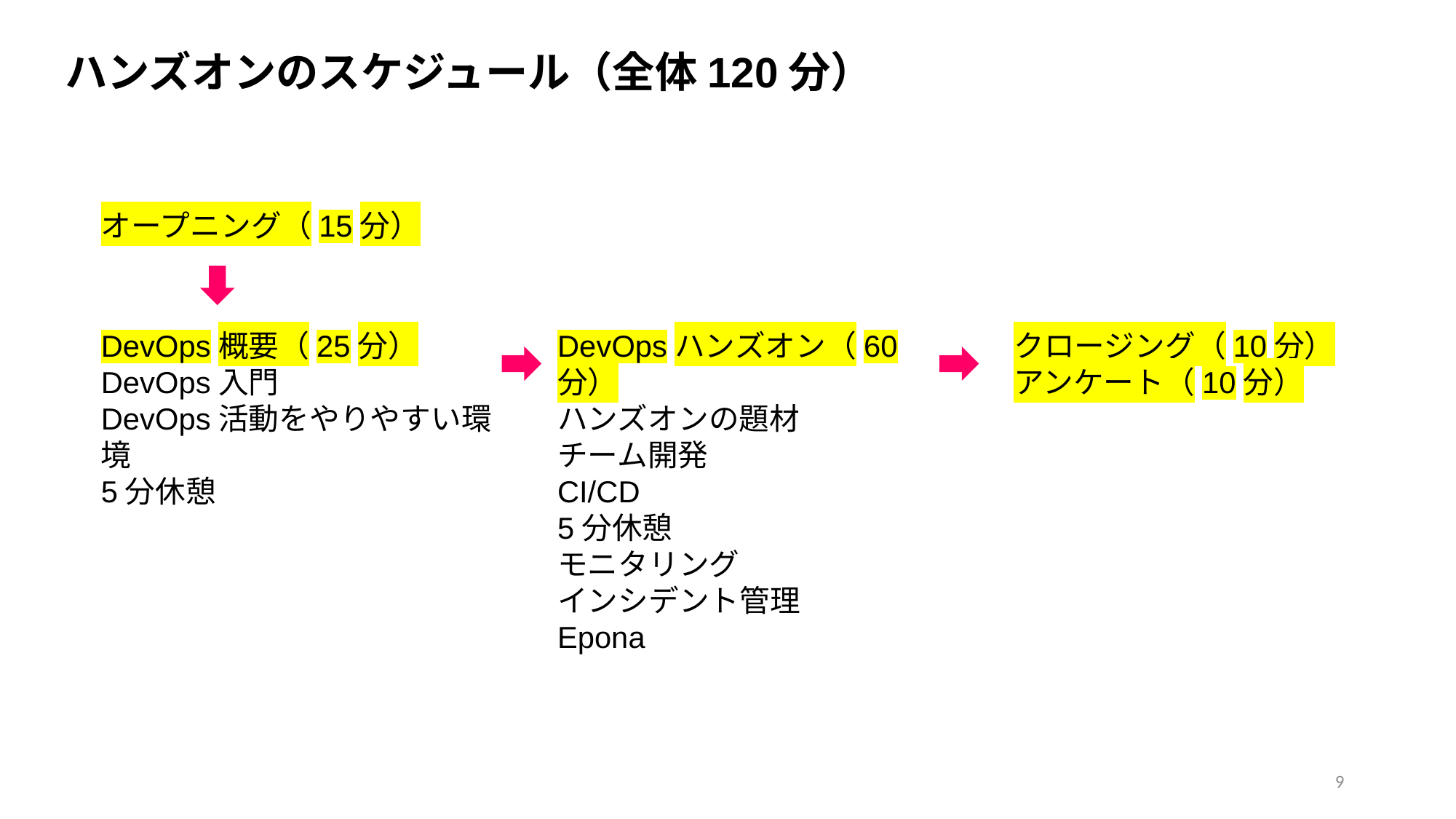

ハンズオンのスケジュール（全体120分）
オープニング（15分）

DevOps概要（25分）
DevOps入門
DevOps活動をやりやすい環境
5分休憩
DevOpsハンズオン（60分）
ハンズオンの題材
チーム開発
CI/CD
5分休憩
モニタリング
インシデント管理
Epona
クロージング（10分）
アンケート（10分）

9